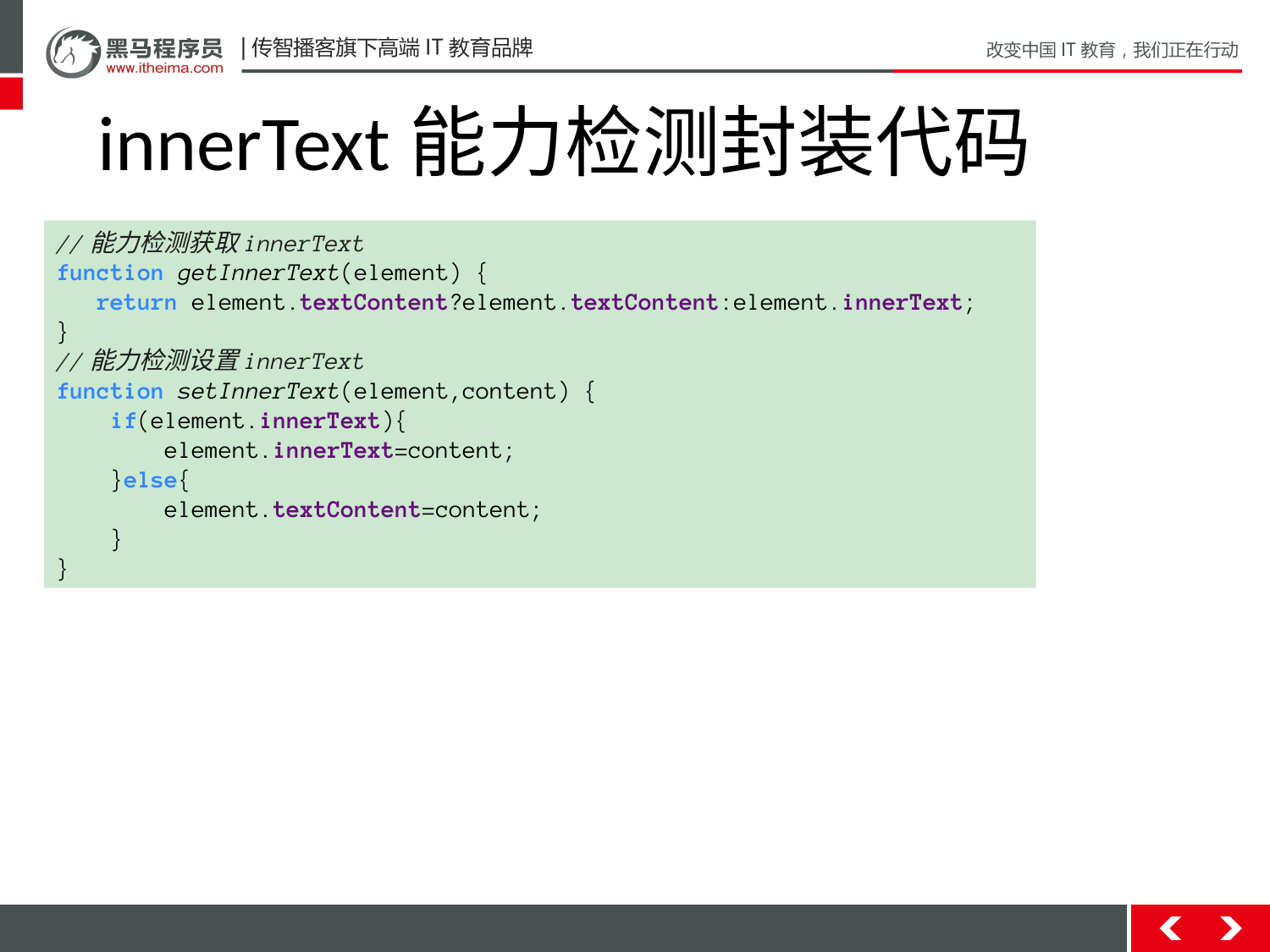

innerText能力检测封装代码
//能力检测获取innerText
function getInnerText(element) {
   return element.textContent?element.textContent:element.innerText;
}
//能力检测设置innerText
function setInnerText(element,content) {
    if(element.innerText){
        element.innerText=content;
    }else{
        element.textContent=content;
    }
}